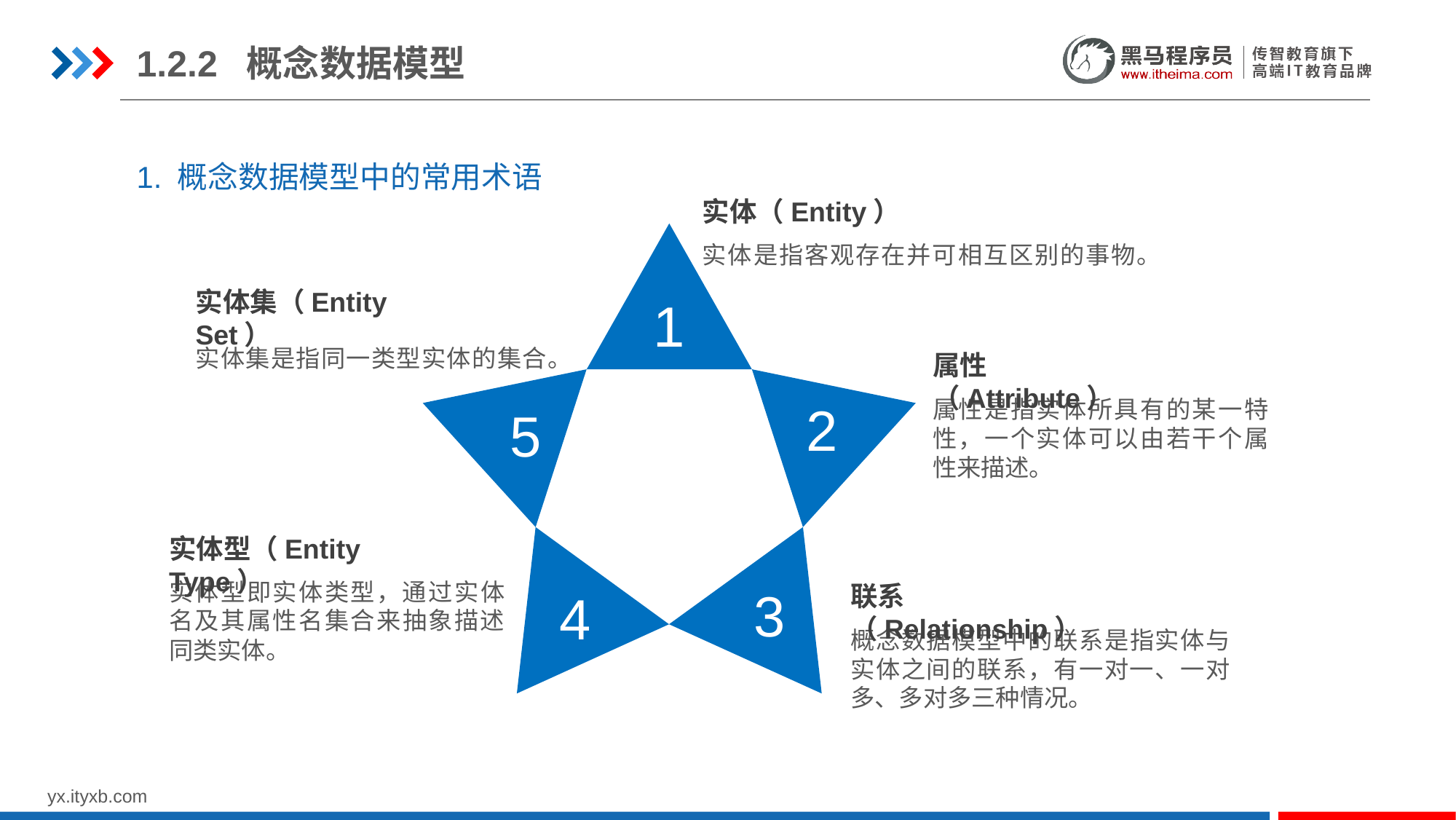

1.2.2  概念数据模型
1. 概念数据模型中的常用术语
实体（Entity）

实体是指客观存在并可相互区别的事物。
实体集（Entity Set）
1
实体集是指同一类型实体的集合。
属性（Attribute）

2
属性是指实体所具有的某一特性，一个实体可以由若干个属性来描述。
5

实体型（Entity Type）
实体型即实体类型，通过实体名及其属性名集合来抽象描述同类实体。
联系（Relationship）
3
4
概念数据模型中的联系是指实体与实体之间的联系，有一对一、一对多、多对多三种情况。